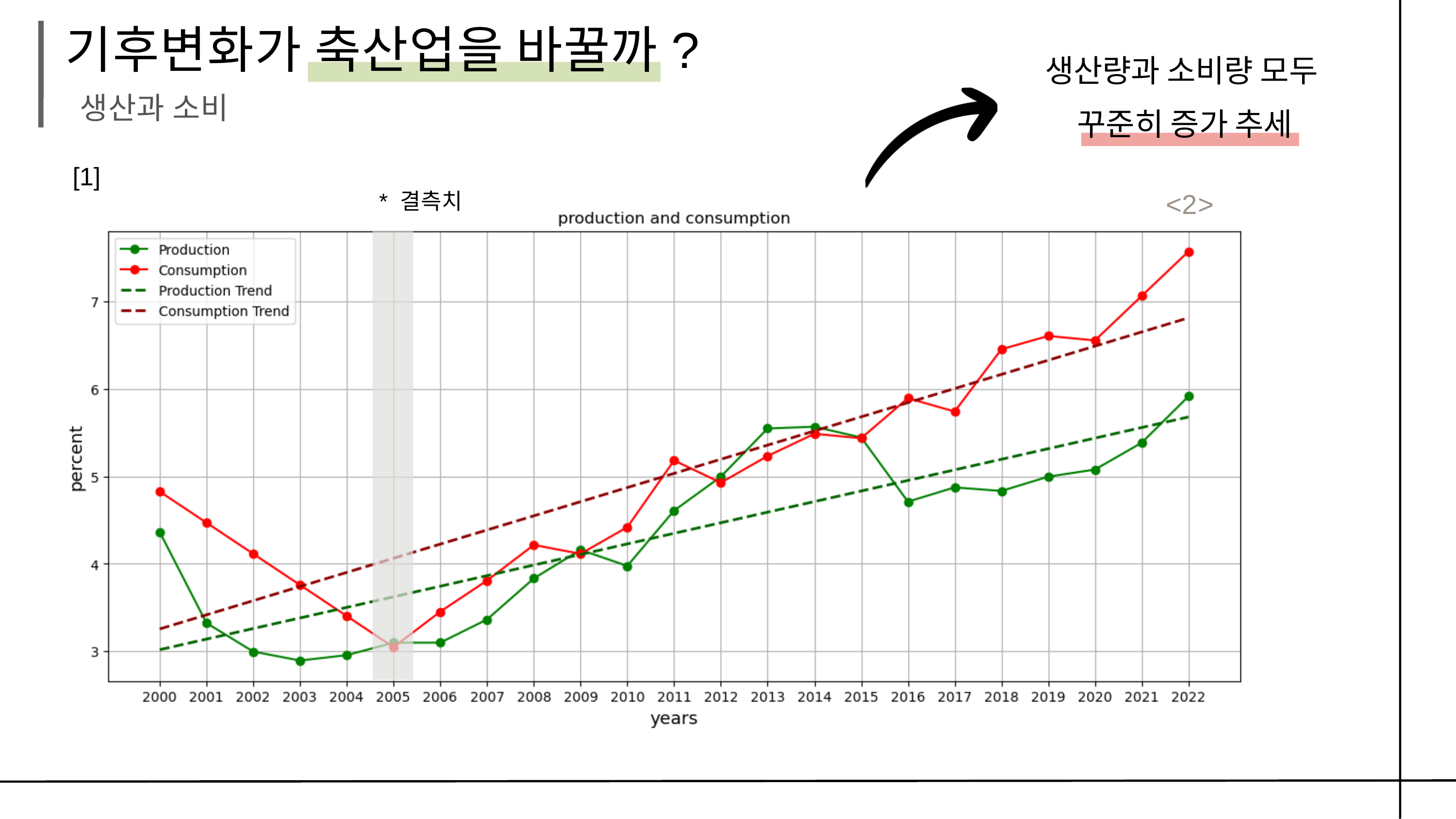

기후변화가 축산업을 바꿀까?

생산량과 소비량 모두
꾸준히 증가 추세

 생산과 소비
[1]
 * 결측치
<2>